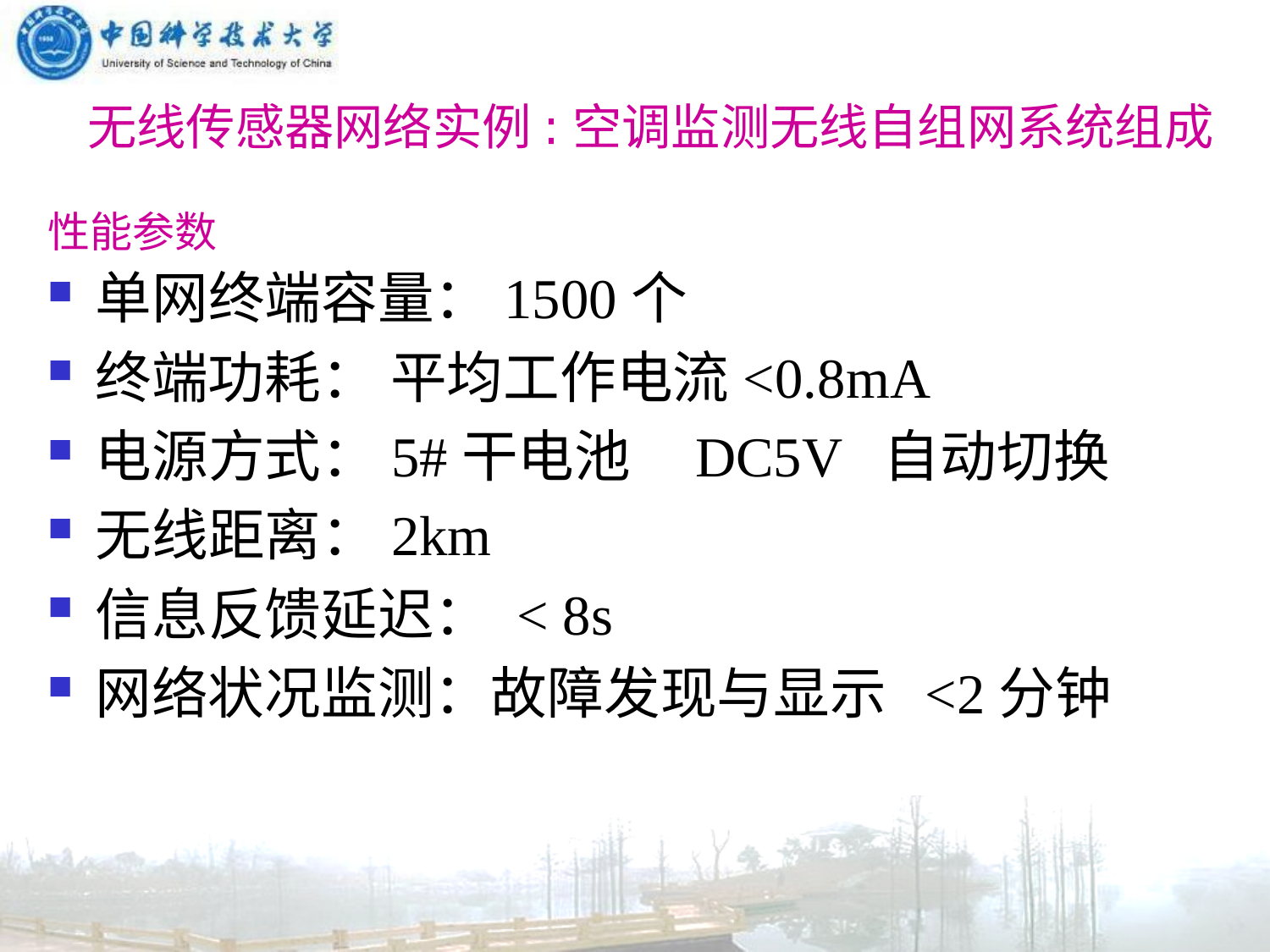

无线传感器网络实例:空调监测无线自组网系统组成
# 性能参数
单网终端容量：1500个
终端功耗： 平均工作电流<0.8mA
电源方式：5#干电池    DC5V  自动切换
无线距离：2km
信息反馈延迟： < 8s
网络状况监测：故障发现与显示  <2分钟